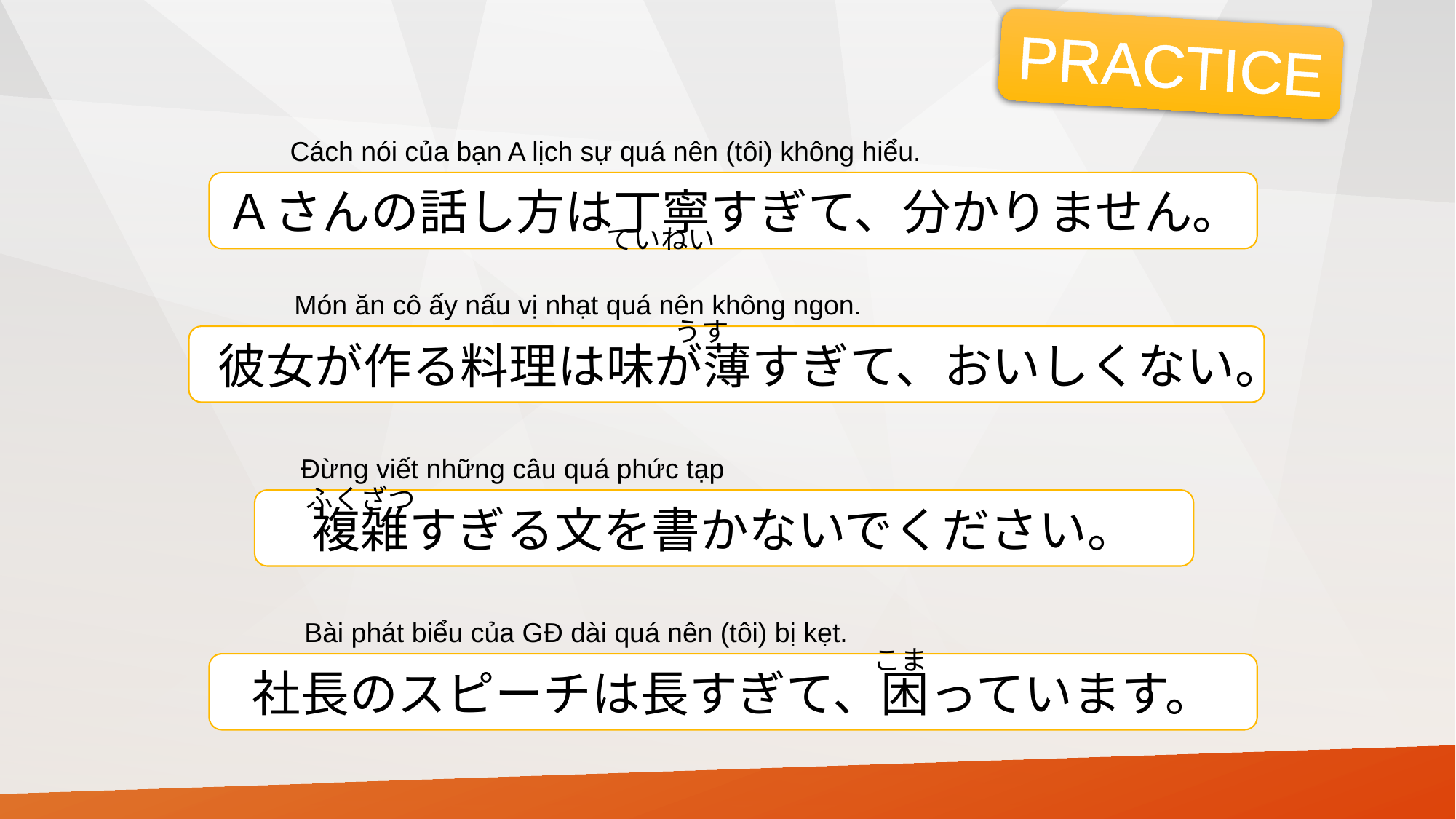

PRACTICE
Cách nói của bạn A lịch sự quá nên (tôi) không hiểu.
Ａさんの話し方は丁寧すぎて、分かりません。
ていねい
Món ăn cô ấy nấu vị nhạt quá nên không ngon.
うす
彼女が作る料理は味が薄すぎて、おいしくない。
Đừng viết những câu quá phức tạp
ふくざつ
複雑すぎる文を書かないでください。
Bài phát biểu của GĐ dài quá nên (tôi) bị kẹt.
こま
社長のスピーチは長すぎて、困っています。